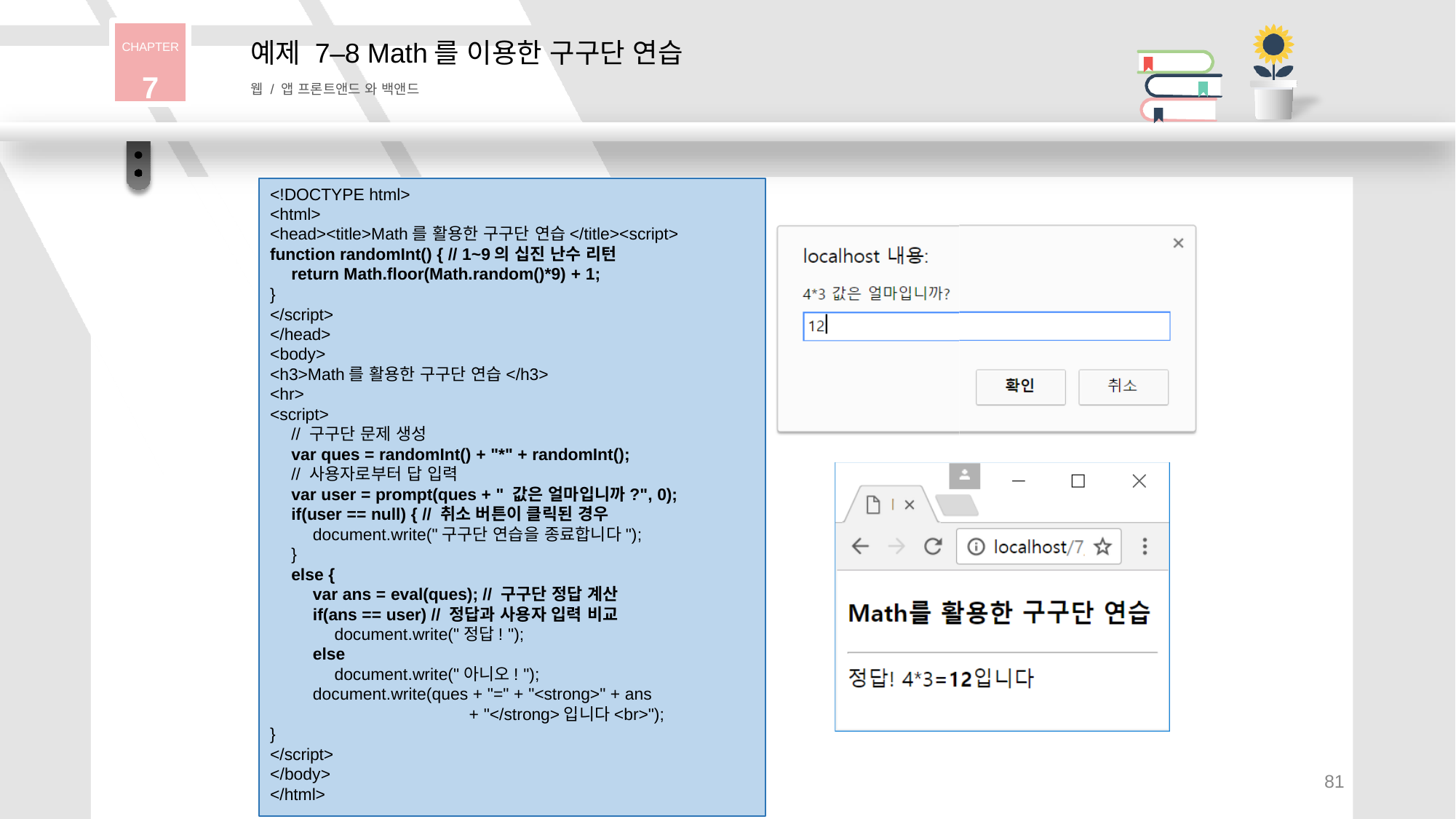

CHAPTER

7

# 예제 7–8 Math를 이용한 구구단 연습

웹 / 앱 프론트앤드 와 백앤드

<!DOCTYPE html>
<html>
<head><title>Math를 활용한 구구단 연습</title><script>
function randomInt() { // 1~9의 십진 난수 리턴
return Math.floor(Math.random()*9) + 1;
}
</script>
</head>
<body>
<h3>Math를 활용한 구구단 연습</h3>
<hr>
<script>
// 구구단 문제 생성
var ques = randomInt() + "*" + randomInt();
// 사용자로부터 답 입력
var user = prompt(ques + " 값은 얼마입니까?", 0);  if(user == null) { // 취소 버튼이 클릭된 경우
document.write("구구단 연습을 종료합니다");
}
else {
var ans = eval(ques); // 구구단 정답 계산
if(ans == user) // 정답과 사용자 입력 비교
document.write("정답! ");
else
document.write("아니오! ");
document.write(ques + "=" + "<strong>" + ans
+ "</strong>입니다<br>");
}
</script>
</body>
</html>

81